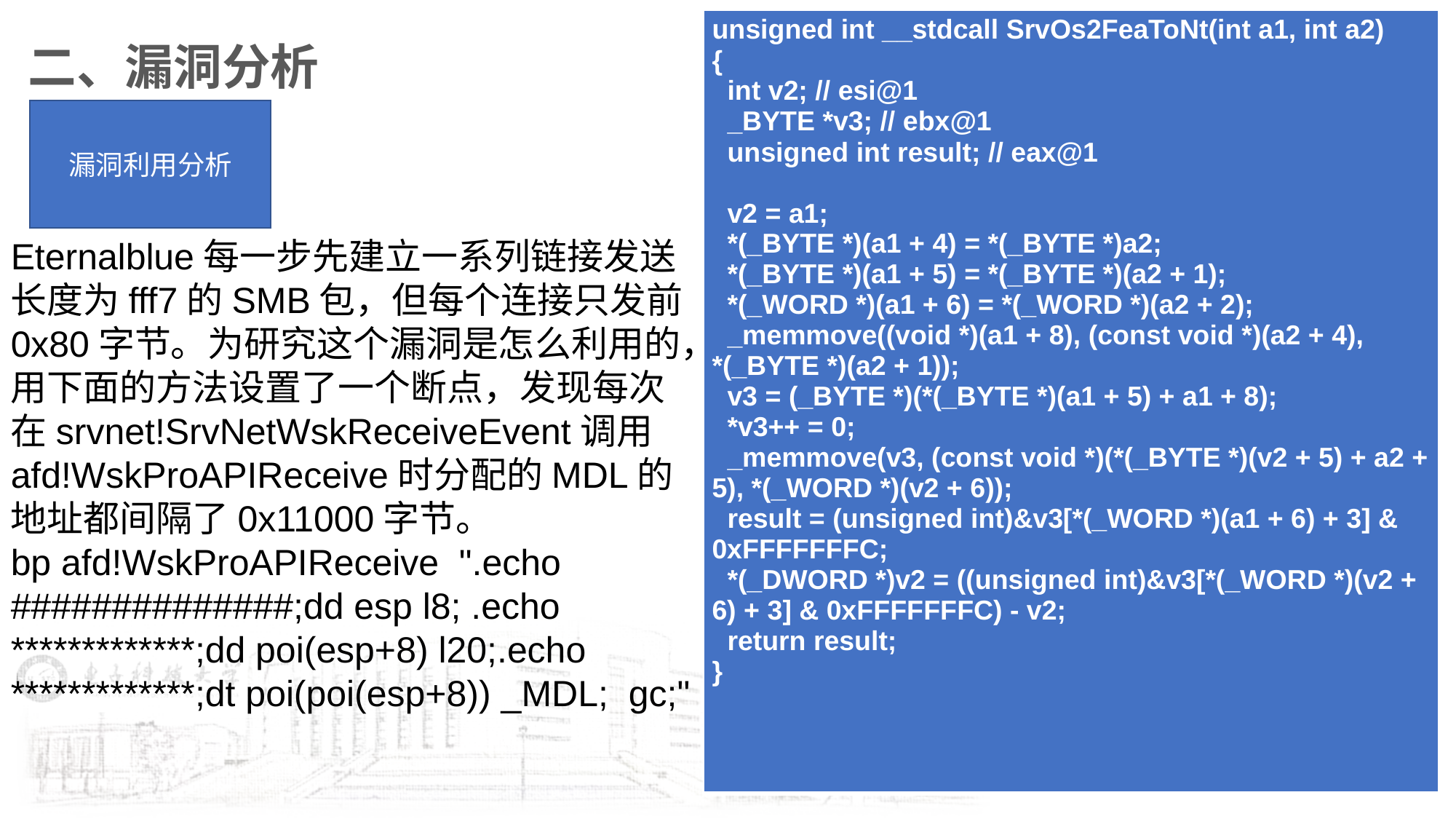

| unsigned int \_\_stdcall SrvOs2FeaToNt(int a1, int a2) { int v2; // esi@1 \_BYTE \*v3; // ebx@1 unsigned int result; // eax@1   v2 = a1; \*(\_BYTE \*)(a1 + 4) = \*(\_BYTE \*)a2; \*(\_BYTE \*)(a1 + 5) = \*(\_BYTE \*)(a2 + 1); \*(\_WORD \*)(a1 + 6) = \*(\_WORD \*)(a2 + 2); \_memmove((void \*)(a1 + 8), (const void \*)(a2 + 4), \*(\_BYTE \*)(a2 + 1)); v3 = (\_BYTE \*)(\*(\_BYTE \*)(a1 + 5) + a1 + 8); \*v3++ = 0; \_memmove(v3, (const void \*)(\*(\_BYTE \*)(v2 + 5) + a2 + 5), \*(\_WORD \*)(v2 + 6)); result = (unsigned int)&v3[\*(\_WORD \*)(a1 + 6) + 3] & 0xFFFFFFFC; \*(\_DWORD \*)v2 = ((unsigned int)&v3[\*(\_WORD \*)(v2 + 6) + 3] & 0xFFFFFFFC) - v2; return result; } |
| --- |
二、漏洞分析
漏洞利用分析
Eternalblue每一步先建立一系列链接发送长度为fff7的SMB包，但每个连接只发前0x80字节。为研究这个漏洞是怎么利用的，用下面的方法设置了一个断点，发现每次在srvnet!SrvNetWskReceiveEvent调用afd!WskProAPIReceive时分配的MDL的地址都间隔了0x11000字节。
bp afd!WskProAPIReceive  ".echo ##############;dd esp l8; .echo *************;dd poi(esp+8) l20;.echo *************;dt poi(poi(esp+8)) _MDL;  gc;"